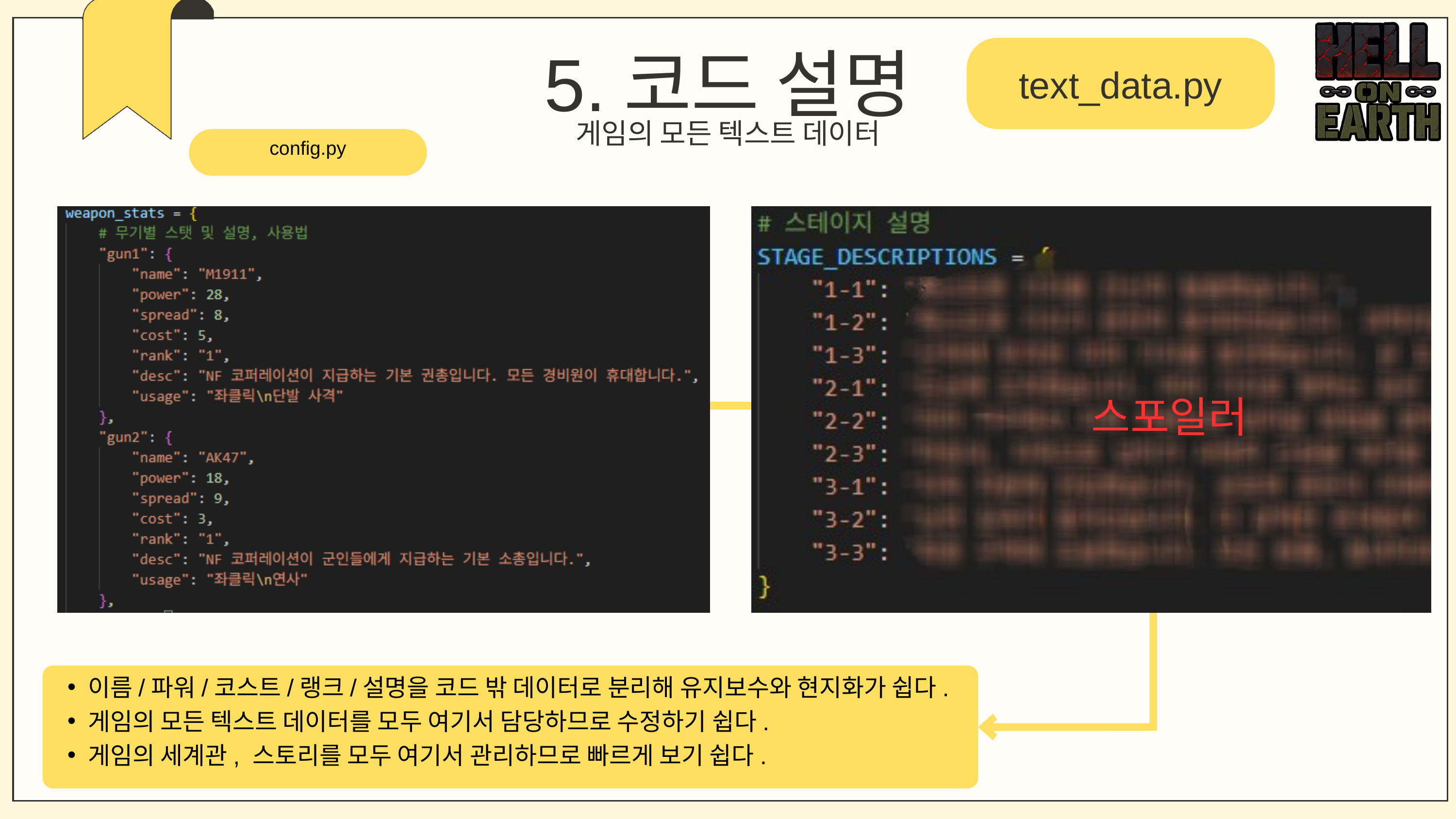

5.코드 설명

text_data.py
게임의 모든 텍스트 데이터

config.py

스포일러

이름/파워/코스트/랭크/설명을 코드 밖 데이터로 분리해 유지보수와 현지화가 쉽다.
게임의 모든 텍스트 데이터를 모두 여기서 담당하므로 수정하기 쉽다.
게임의 세계관, 스토리를 모두 여기서 관리하므로 빠르게 보기 쉽다.